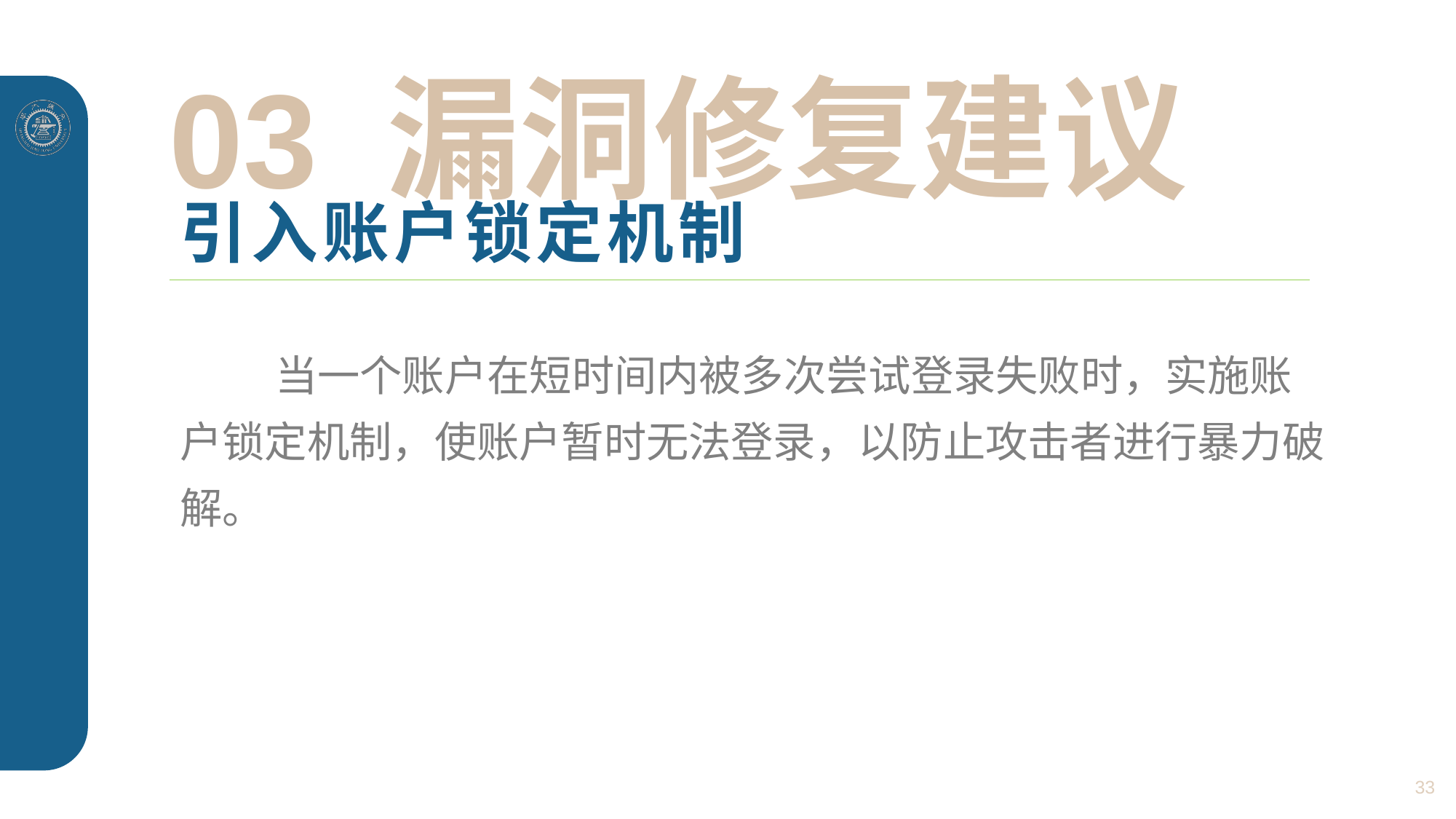

03 漏洞修复建议
# 引入账户锁定机制
         当一个账户在短时间内被多次尝试登录失败时，实施账户锁定机制，使账户暂时无法登录，以防止攻击者进行暴力破解。
33